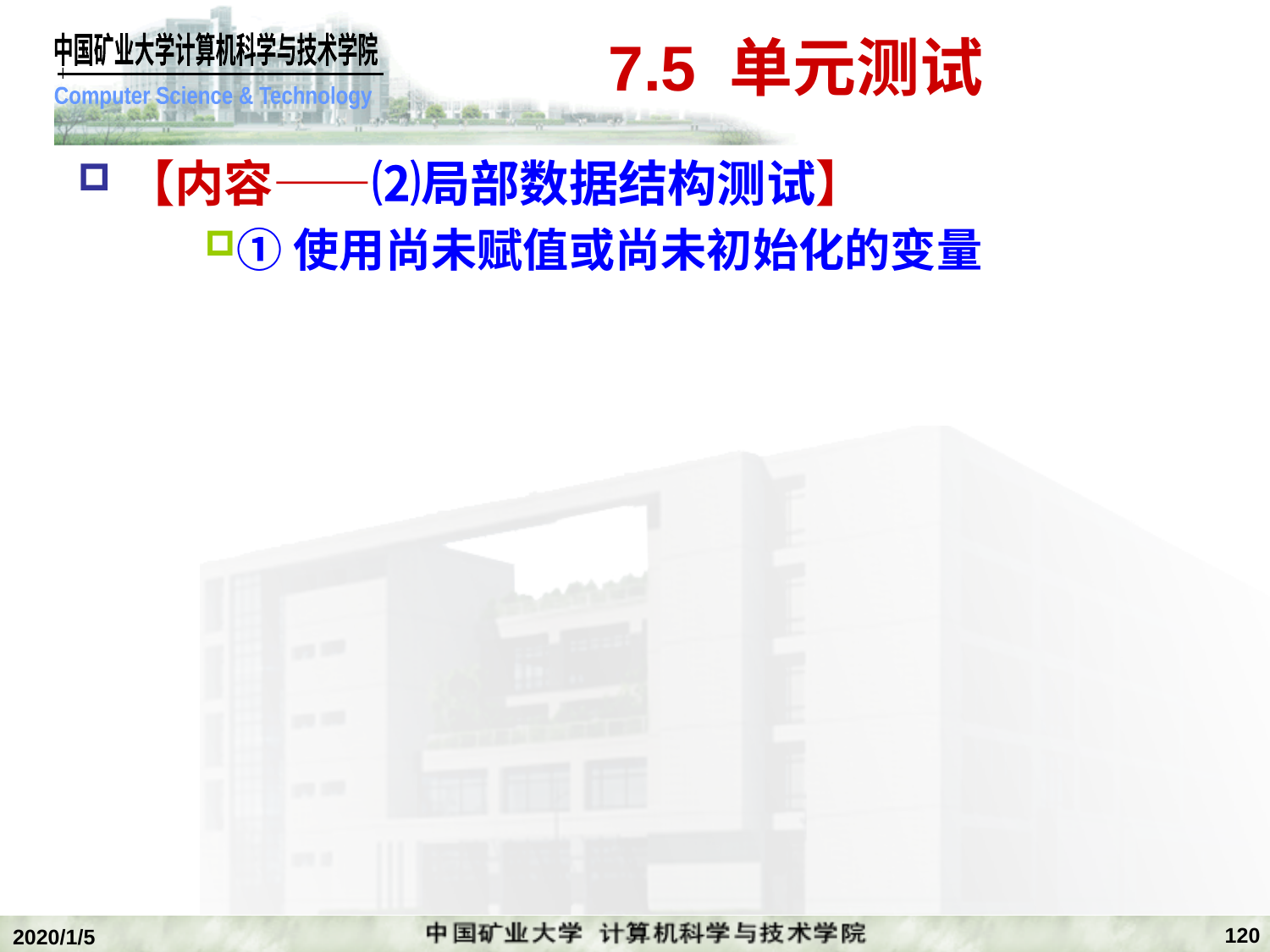

# 7.5 单元测试
【内容——⑵局部数据结构测试】
①使用尚未赋值或尚未初始化的变量
120
2020/1/5